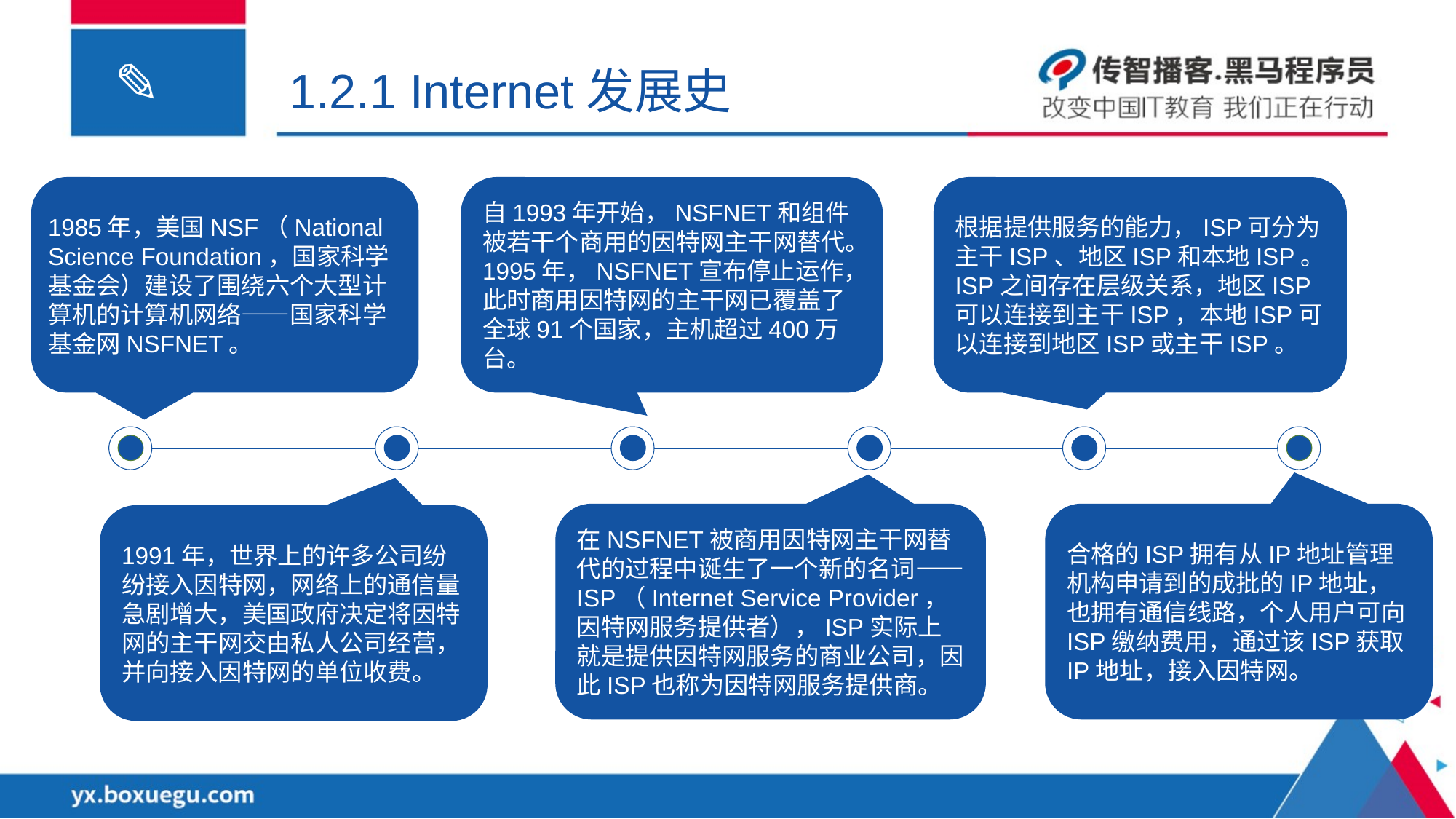

1.2.1 Internet发展史

自1993年开始，NSFNET和组件被若干个商用的因特网主干网替代。1995年，NSFNET宣布停止运作，此时商用因特网的主干网已覆盖了全球91个国家，主机超过400万台。
根据提供服务的能力，ISP可分为主干ISP、地区ISP和本地ISP。ISP之间存在层级关系，地区ISP可以连接到主干ISP，本地ISP可以连接到地区ISP或主干ISP。
1985年，美国NSF（National Science Foundation，国家科学基金会）建设了围绕六个大型计算机的计算机网络——国家科学基金网NSFNET。

在NSFNET被商用因特网主干网替代的过程中诞生了一个新的名词——ISP（Internet Service Provider，因特网服务提供者），ISP实际上就是提供因特网服务的商业公司，因此ISP也称为因特网服务提供商。
合格的ISP拥有从IP地址管理机构申请到的成批的IP地址，也拥有通信线路，个人用户可向ISP缴纳费用，通过该ISP获取IP地址，接入因特网。
1991年，世界上的许多公司纷纷接入因特网，网络上的通信量急剧增大，美国政府决定将因特网的主干网交由私人公司经营，并向接入因特网的单位收费。